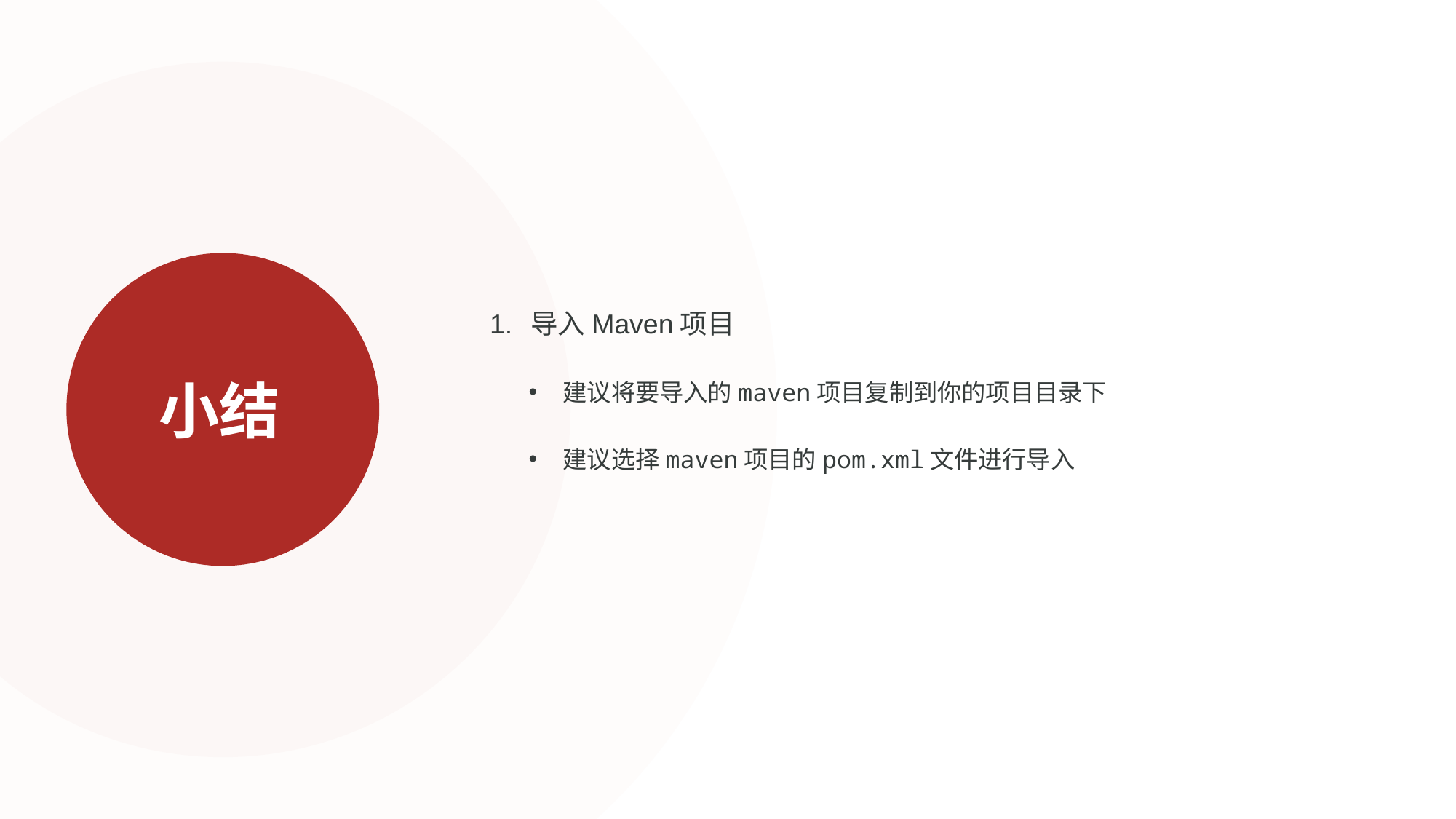

导入Maven项目
建议将要导入的maven项目复制到你的项目目录下
建议选择maven项目的pom.xml文件进行导入